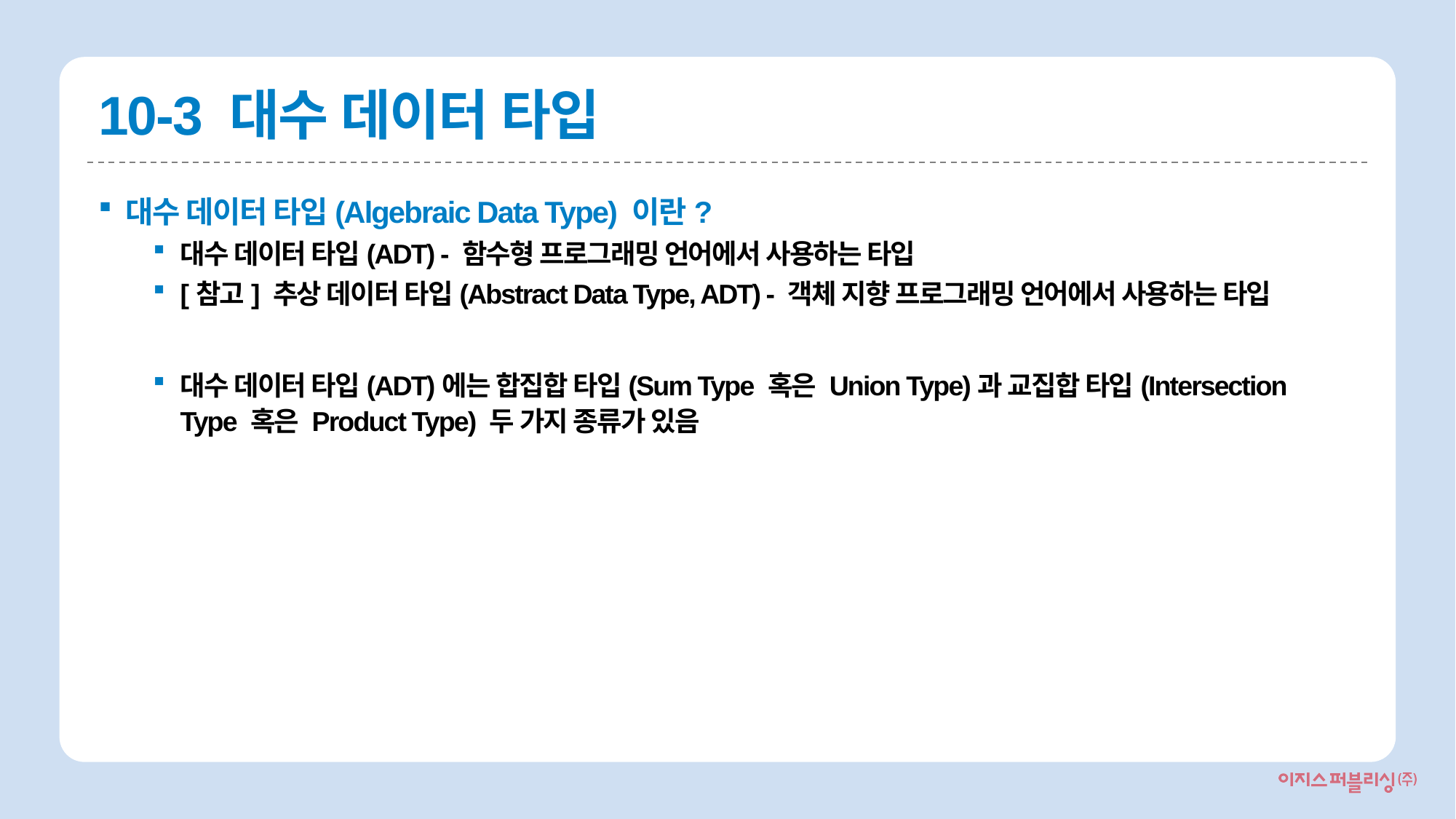

# 10-3 대수 데이터 타입
대수 데이터 타입(Algebraic Data Type) 이란?
대수 데이터 타입(ADT) - 함수형 프로그래밍 언어에서 사용하는 타입
[참고] 추상 데이터 타입(Abstract Data Type, ADT) - 객체 지향 프로그래밍 언어에서 사용하는 타입

대수 데이터 타입(ADT)에는 합집합 타입(Sum Type 혹은 Union Type)과 교집합 타입(Intersection Type 혹은 Product Type) 두 가지 종류가 있음